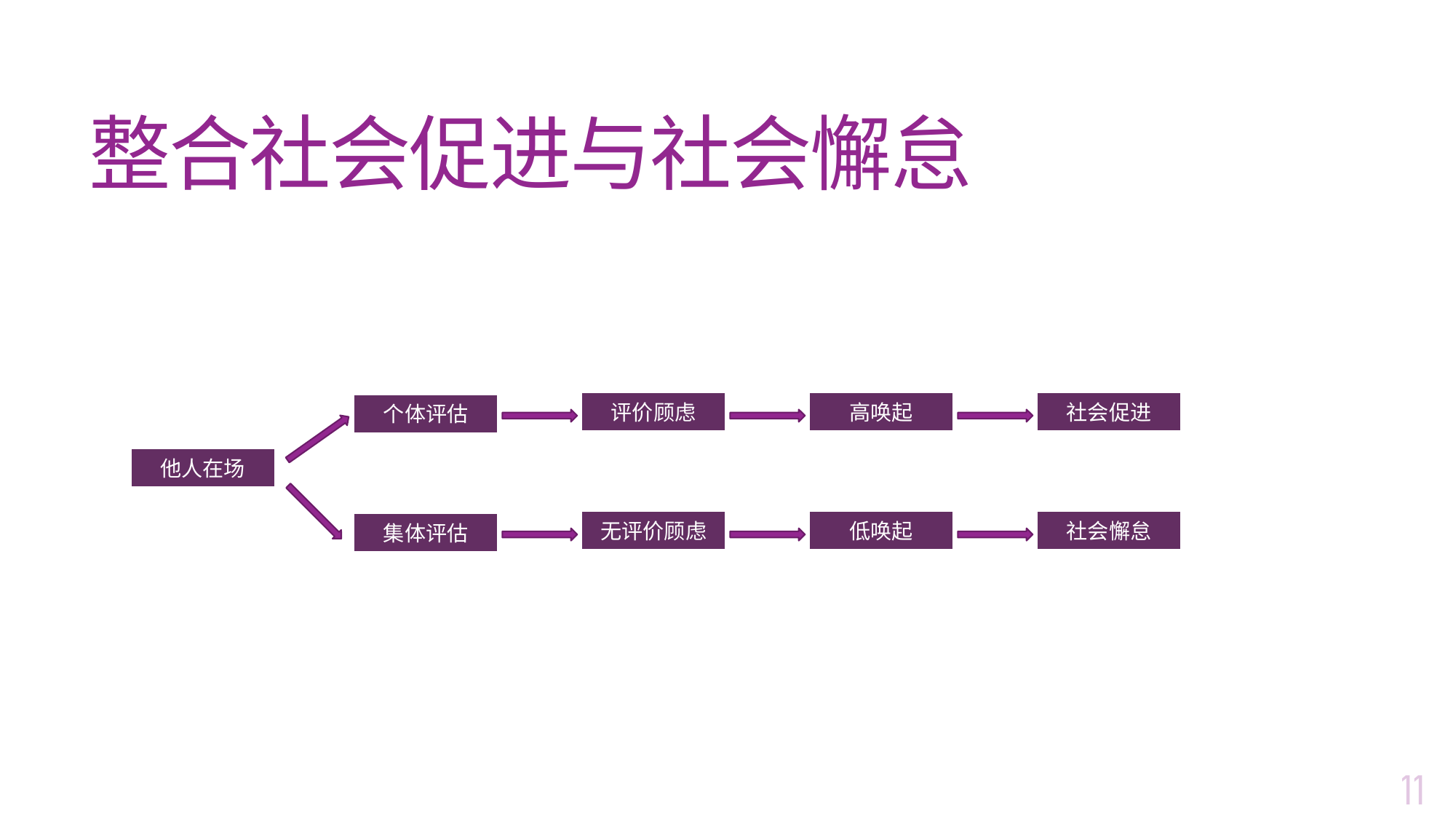

# 整合社会促进与社会懈怠
评价顾虑
高唤起
社会促进
个体评估

他人在场

无评价顾虑
低唤起
社会懈怠
集体评估

11